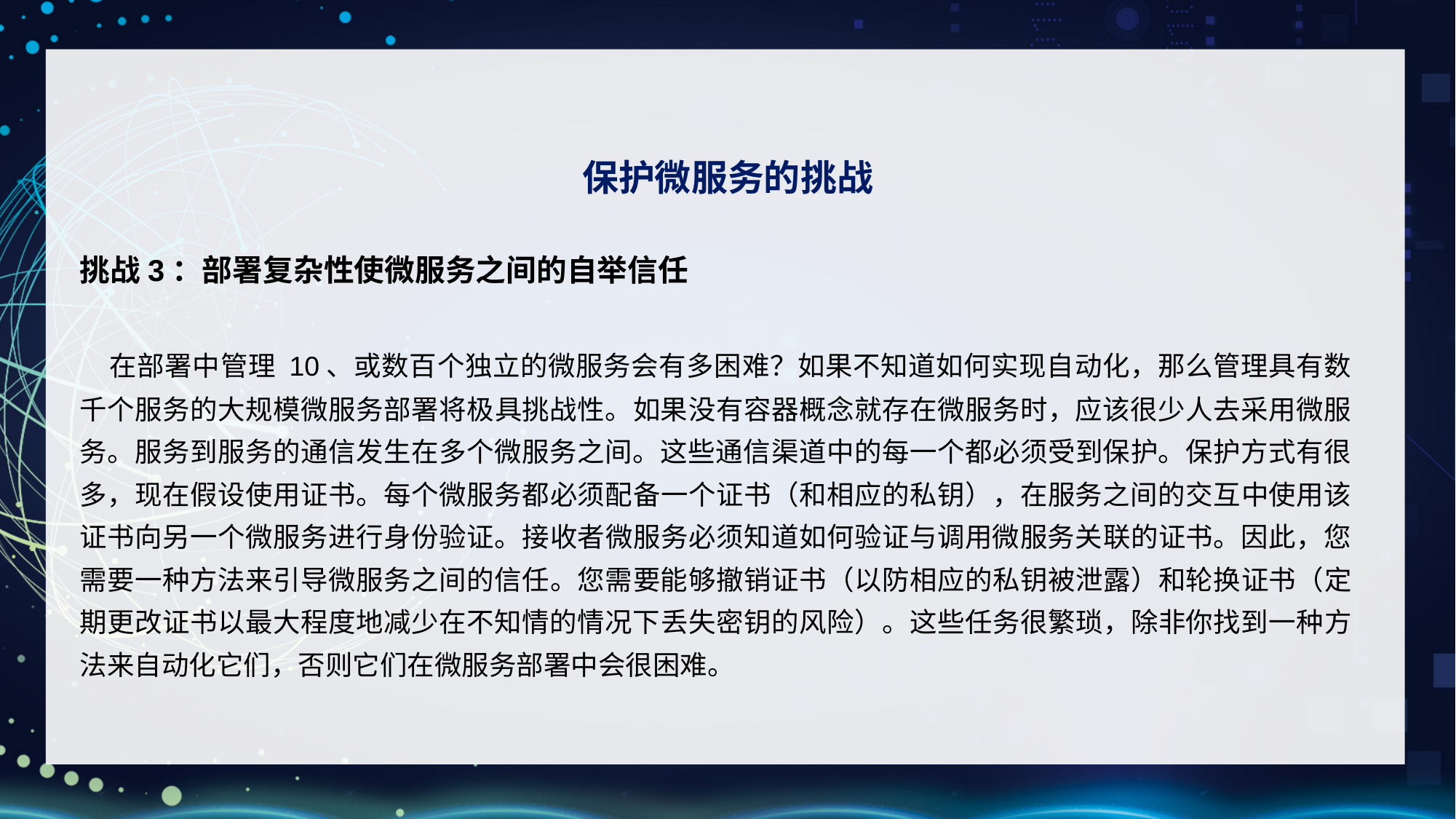

保护微服务的挑战
挑战3：部署复杂性使微服务之间的自举信任

   在部署中管理 10、或数百个独立的微服务会有多困难？如果不知道如何实现自动化，那么管理具有数千个服务的大规模微服务部署将极具挑战性。如果没有容器概念就存在微服务时，应该很少人去采用微服务。服务到服务的通信发生在多个微服务之间。这些通信渠道中的每一个都必须受到保护。保护方式有很多，现在假设使用证书。每个微服务都必须配备一个证书（和相应的私钥），在服务之间的交互中使用该证书向另一个微服务进行身份验证。接收者微服务必须知道如何验证与调用微服务关联的证书。因此，您需要一种方法来引导微服务之间的信任。您需要能够撤销证书（以防相应的私钥被泄露）和轮换证书（定期更改证书以最大程度地减少在不知情的情况下丢失密钥的风险）。这些任务很繁琐，除非你找到一种方法来自动化它们，否则它们在微服务部署中会很困难。